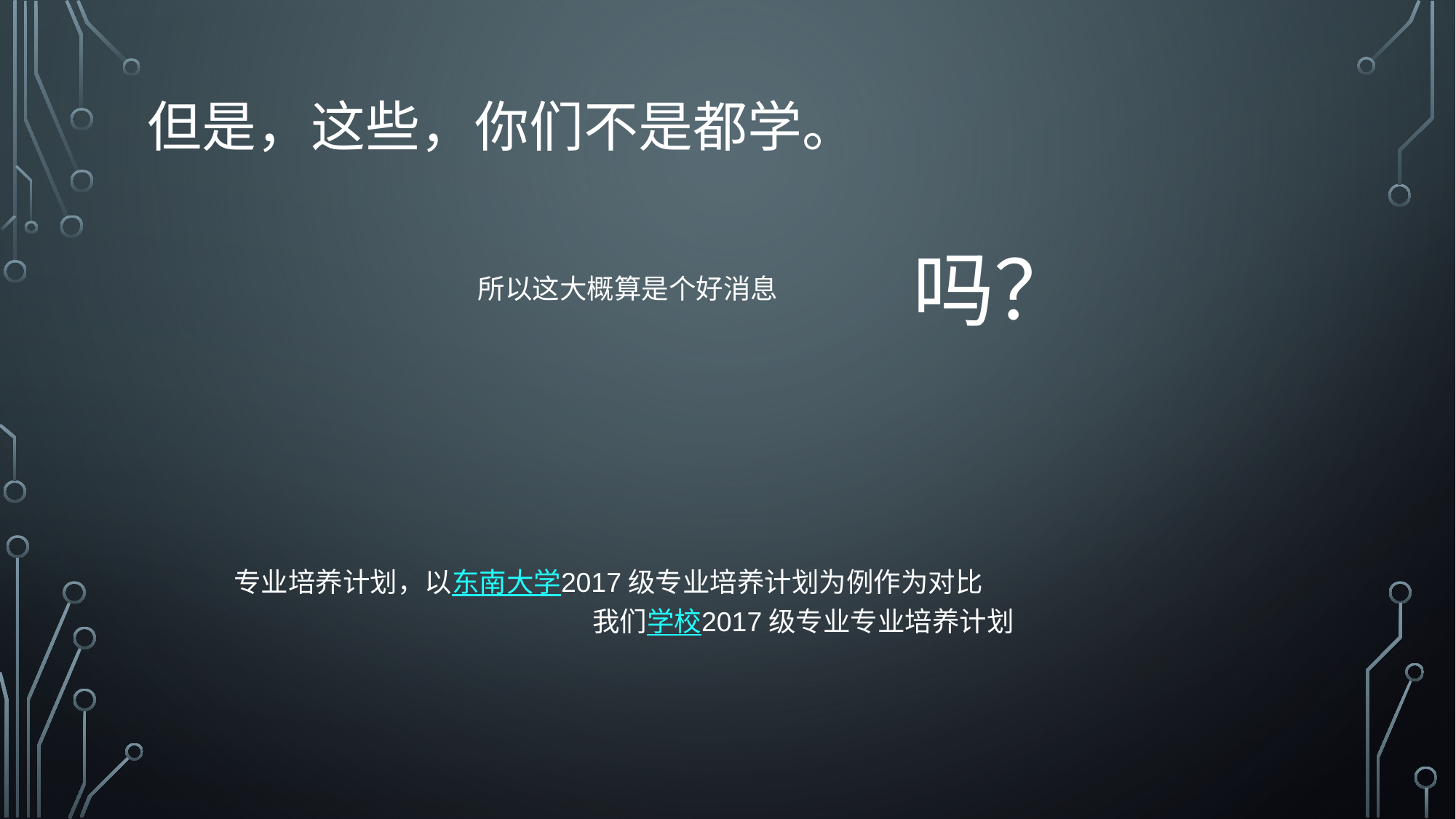

# 但是，这些，你们不是都学。
吗？
所以这大概算是个好消息
专业培养计划，以东南大学2017级专业培养计划为例作为对比
			    我们学校2017级专业专业培养计划